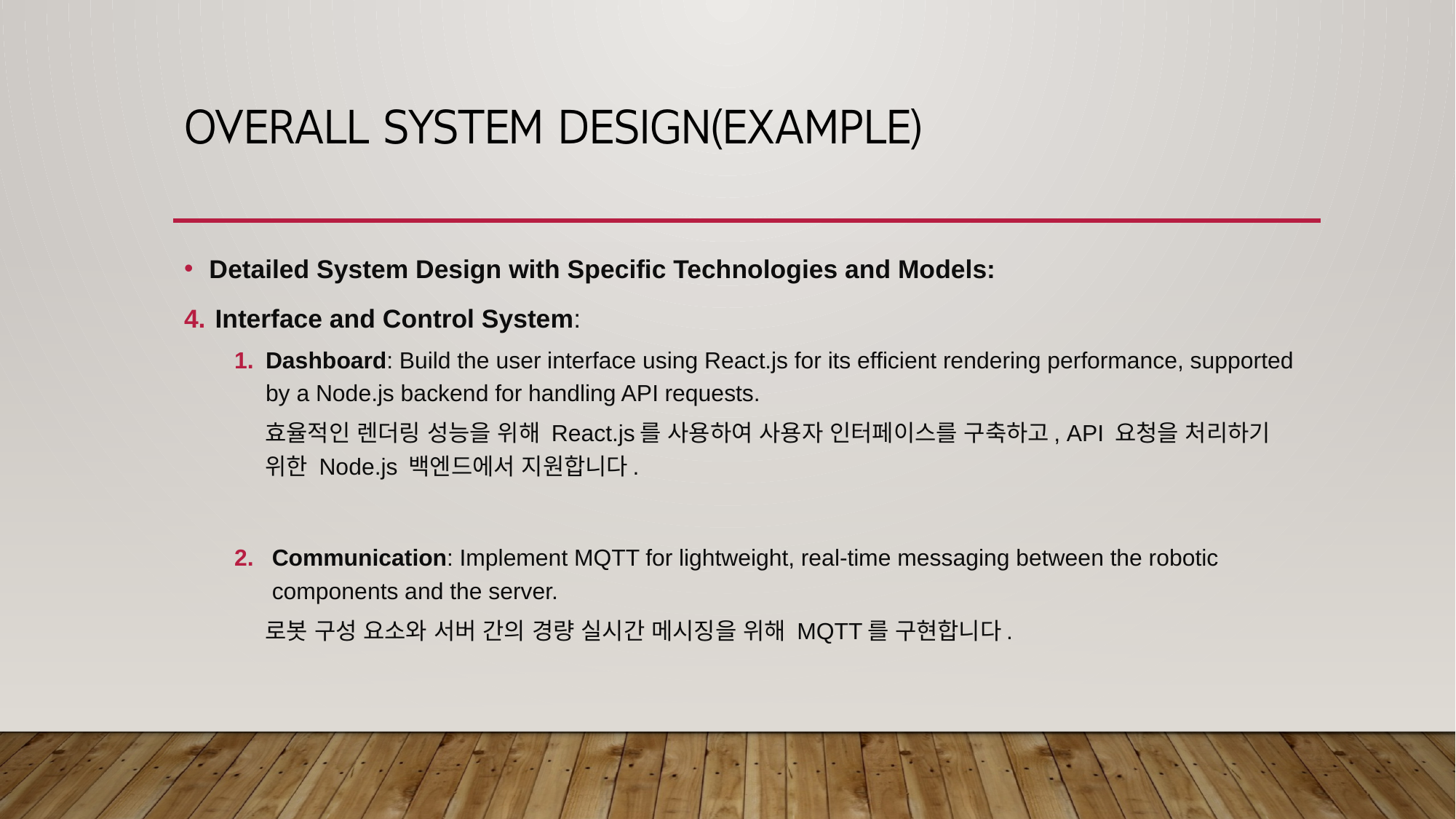

# Overall system Design(example)
Detailed System Design with Specific Technologies and Models:
Interface and Control System:
Dashboard: Build the user interface using React.js for its efficient rendering performance, supported by a Node.js backend for handling API requests.
효율적인 렌더링 성능을 위해 React.js를 사용하여 사용자 인터페이스를 구축하고, API 요청을 처리하기 위한 Node.js 백엔드에서 지원합니다.

Communication: Implement MQTT for lightweight, real-time messaging between the robotic components and the server.
로봇 구성 요소와 서버 간의 경량 실시간 메시징을 위해 MQTT를 구현합니다.